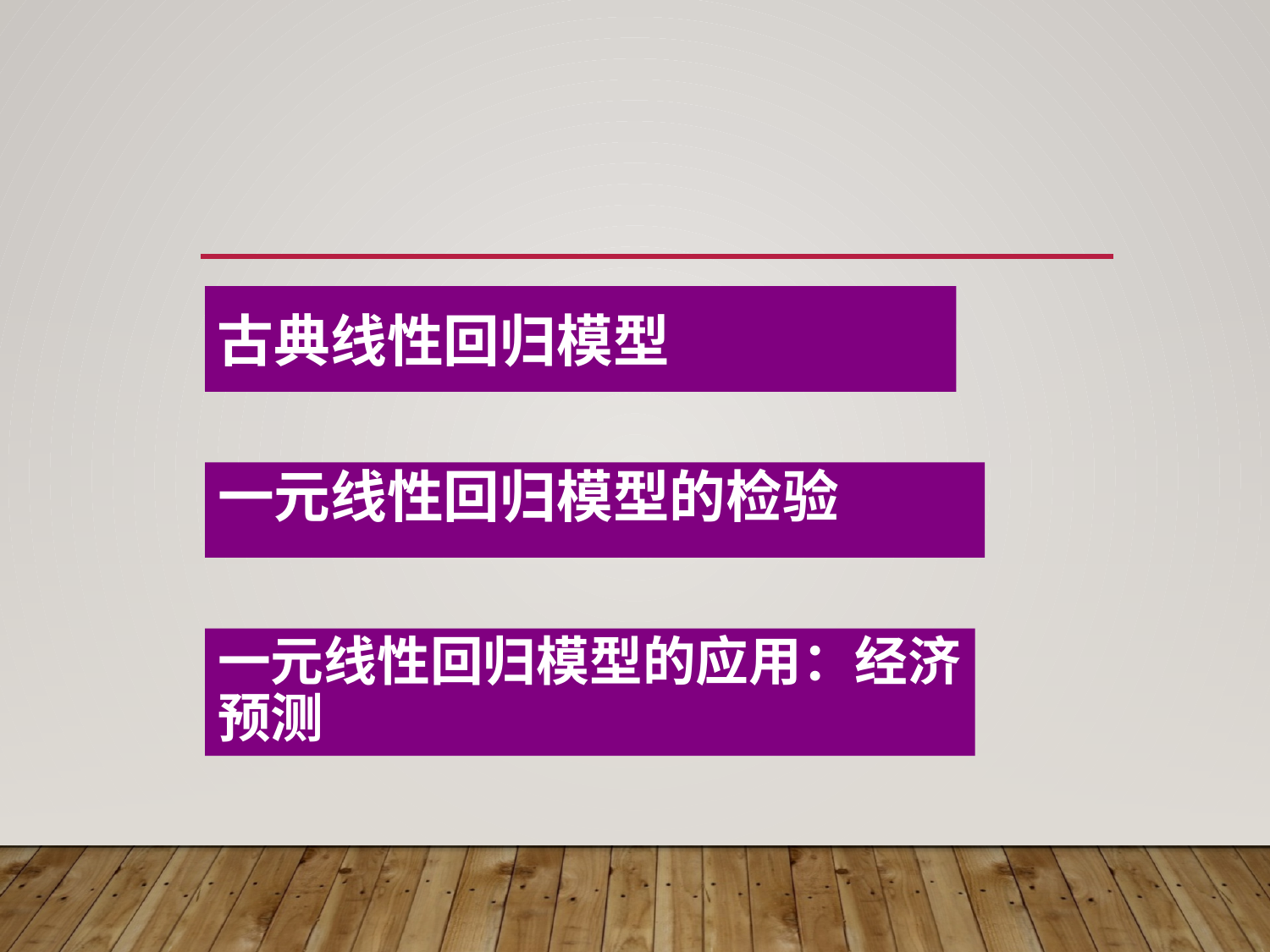

古典线性回归模型
# 一元线性回归模型的检验
一元线性回归模型的应用：经济预测